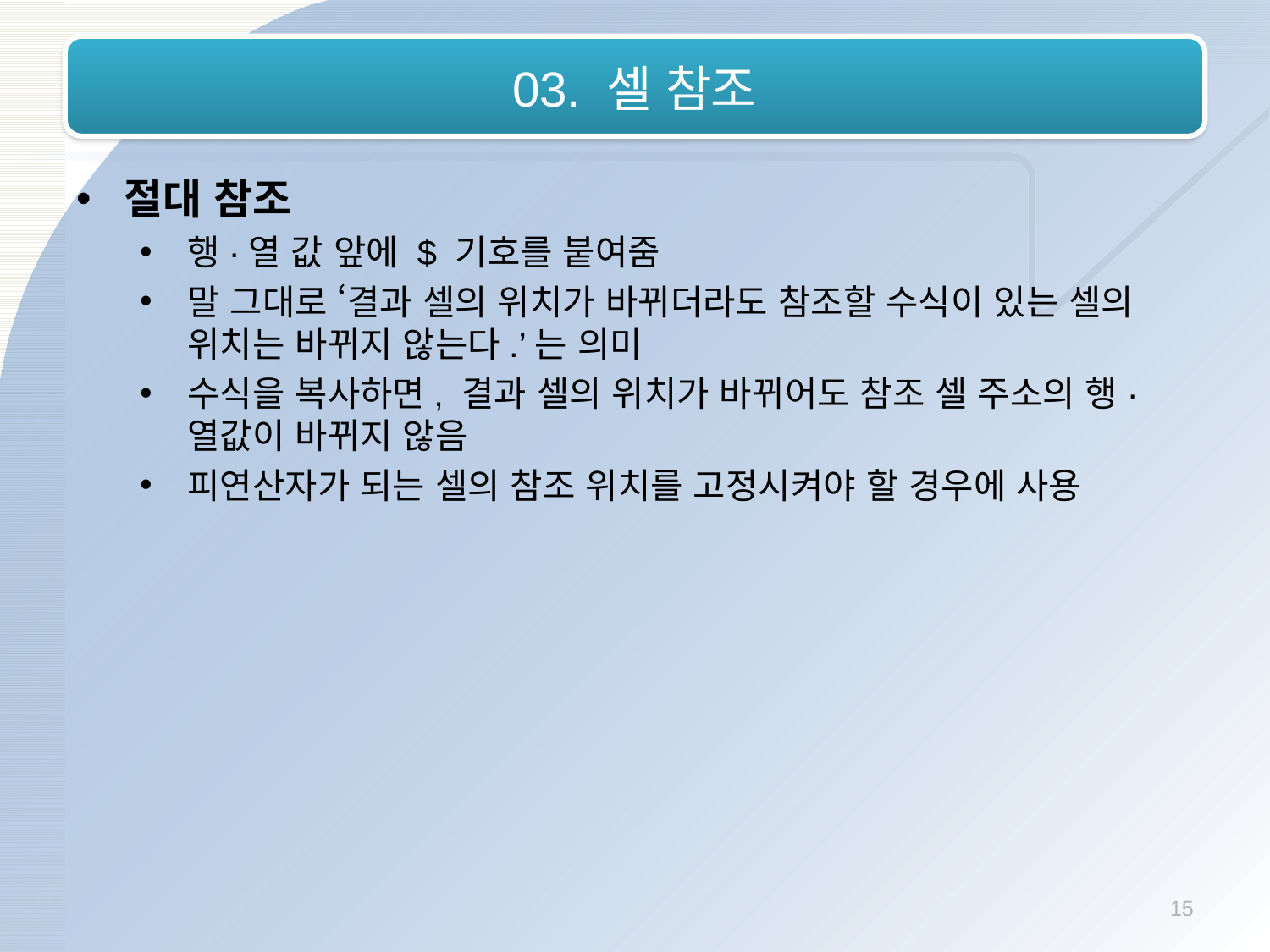

# 03. 셀 참조
절대 참조
행·열 값 앞에 $ 기호를 붙여줌
말 그대로 ‘결과 셀의 위치가 바뀌더라도 참조할 수식이 있는 셀의 위치는 바뀌지 않는다.’는 의미
수식을 복사하면, 결과 셀의 위치가 바뀌어도 참조 셀 주소의 행·열값이 바뀌지 않음
피연산자가 되는 셀의 참조 위치를 고정시켜야 할 경우에 사용
15